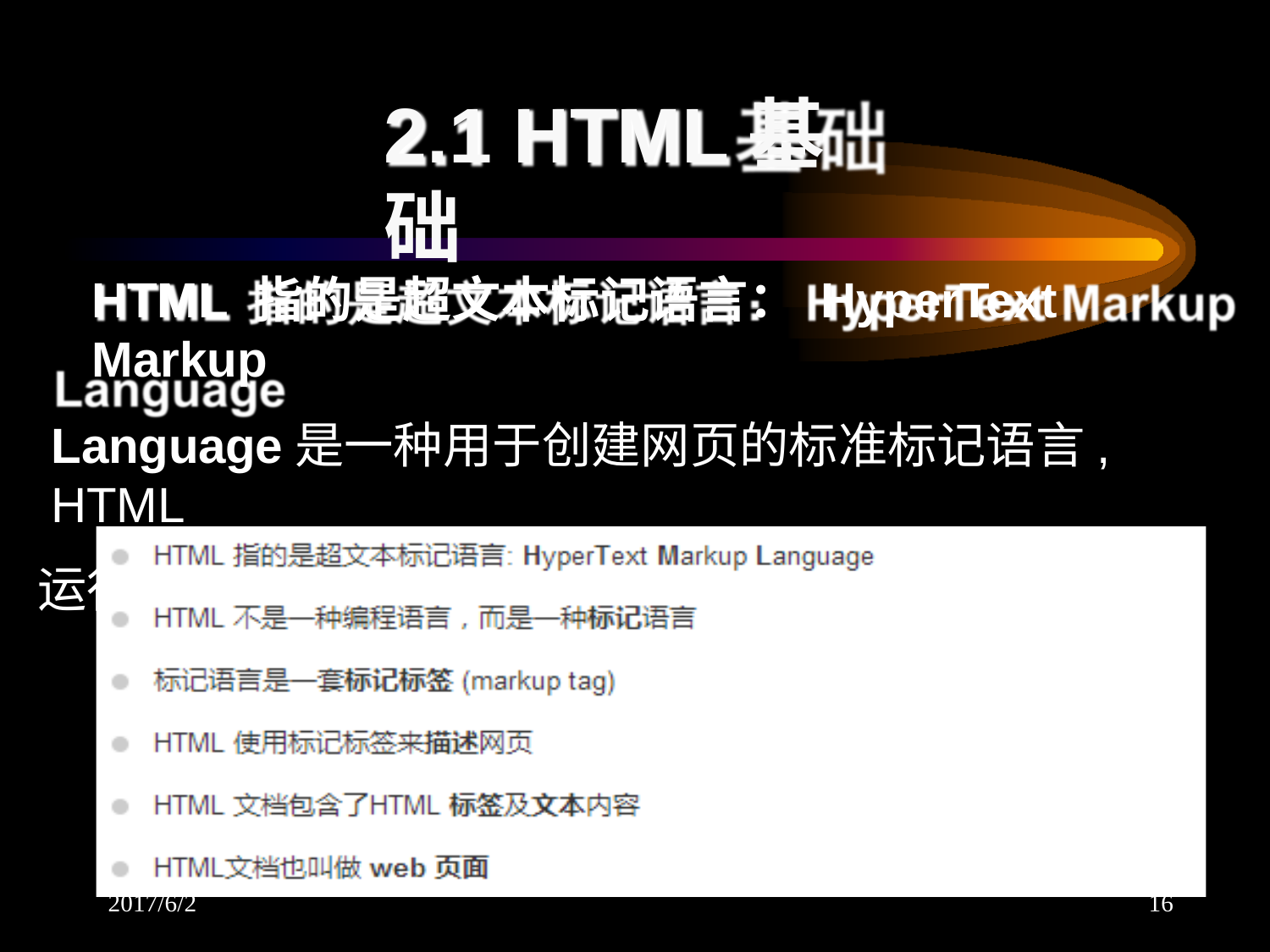

# 2.1 HTML基础

HTML 指的是超文本标记语言： HyperText Markup
Language是一种用于创建网页的标准标记语言, HTML
运行在浏览器上，由浏览器来解析。

2017/6/2	16